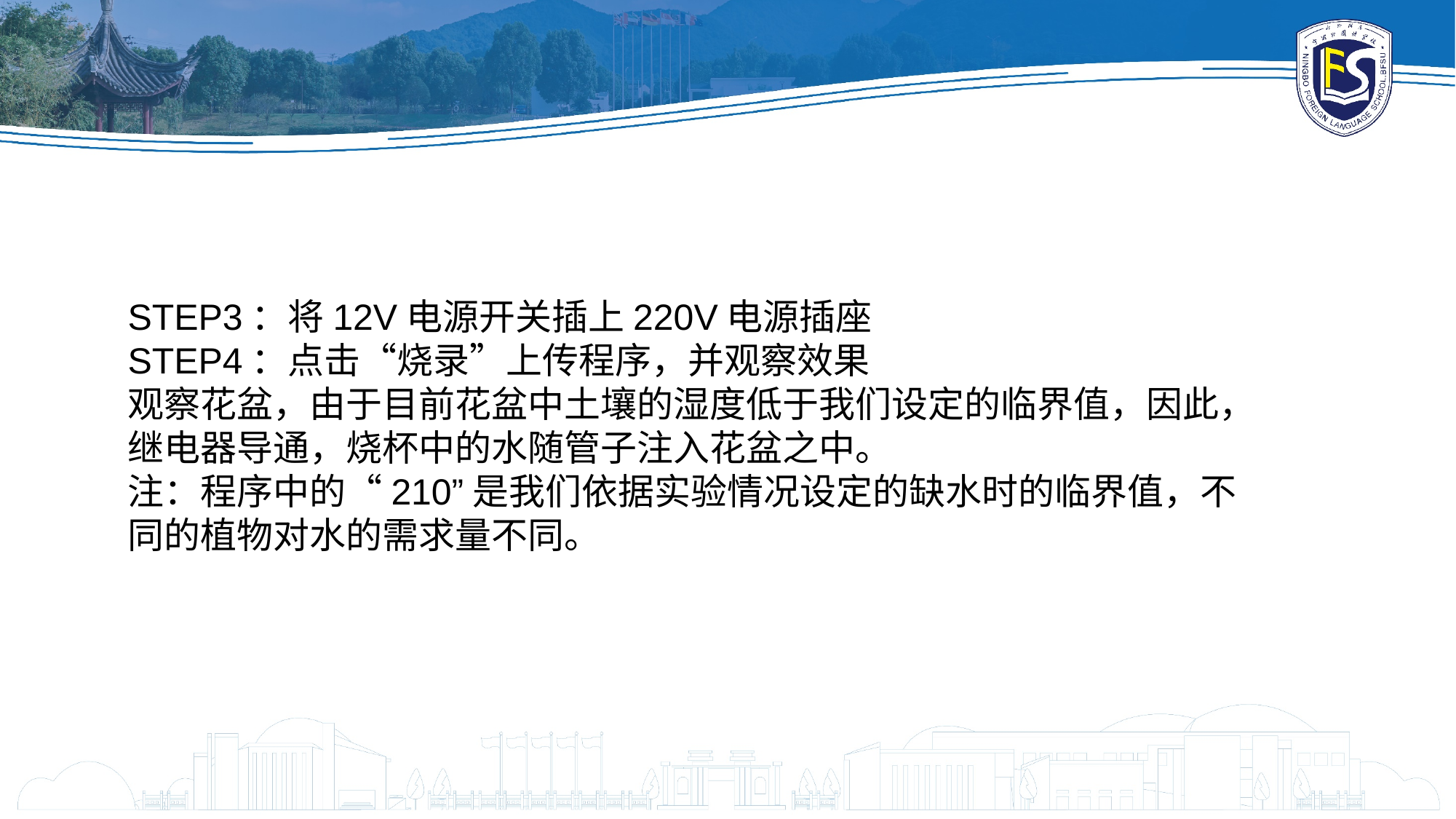

STEP3：将12V电源开关插上220V电源插座
STEP4：点击“烧录”上传程序，并观察效果
观察花盆，由于目前花盆中土壤的湿度低于我们设定的临界值，因此，继电器导通，烧杯中的水随管子注入花盆之中。
注：程序中的“210”是我们依据实验情况设定的缺水时的临界值，不同的植物对水的需求量不同。